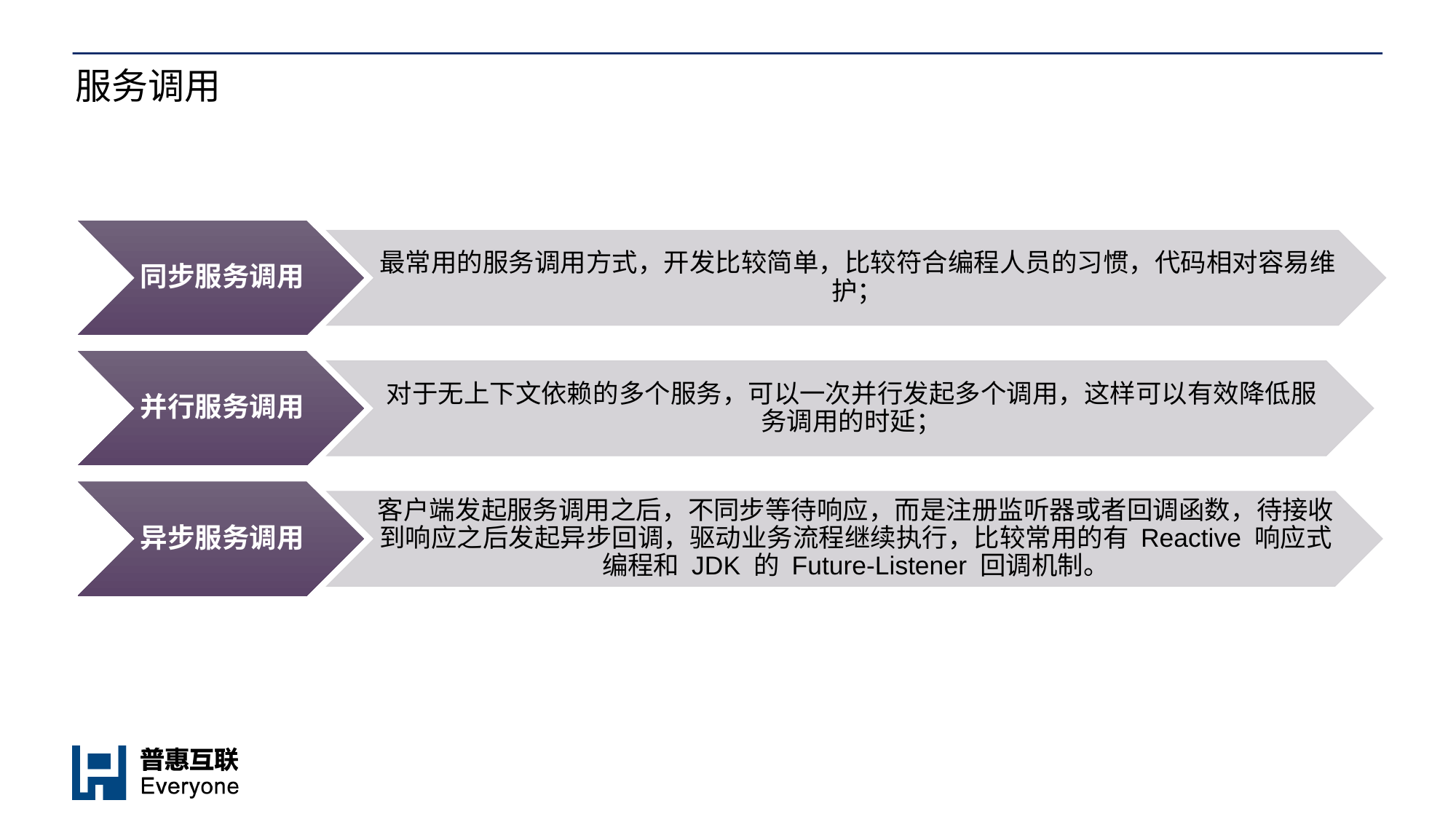

# 服务调用
同步服务调用
最常用的服务调用方式，开发比较简单，比较符合编程人员的习惯，代码相对容易维护；
并行服务调用
对于无上下文依赖的多个服务，可以一次并行发起多个调用，这样可以有效降低服务调用的时延；
异步服务调用
客户端发起服务调用之后，不同步等待响应，而是注册监听器或者回调函数，待接收到响应之后发起异步回调，驱动业务流程继续执行，比较常用的有 Reactive 响应式编程和 JDK 的 Future-Listener 回调机制。